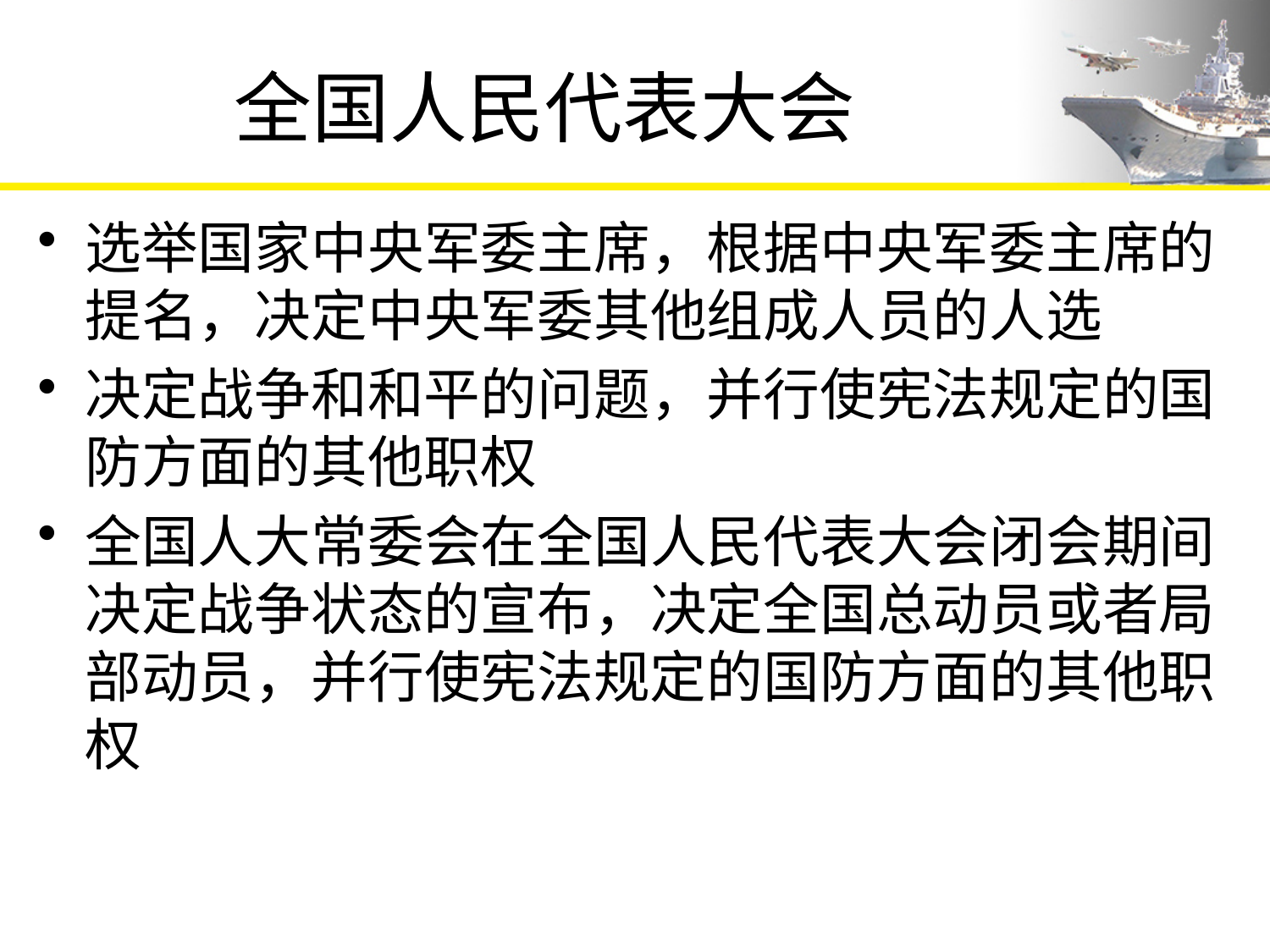

# 全国人民代表大会
选举国家中央军委主席，根据中央军委主席的提名，决定中央军委其他组成人员的人选
决定战争和和平的问题，并行使宪法规定的国防方面的其他职权
全国人大常委会在全国人民代表大会闭会期间决定战争状态的宣布，决定全国总动员或者局部动员，并行使宪法规定的国防方面的其他职权